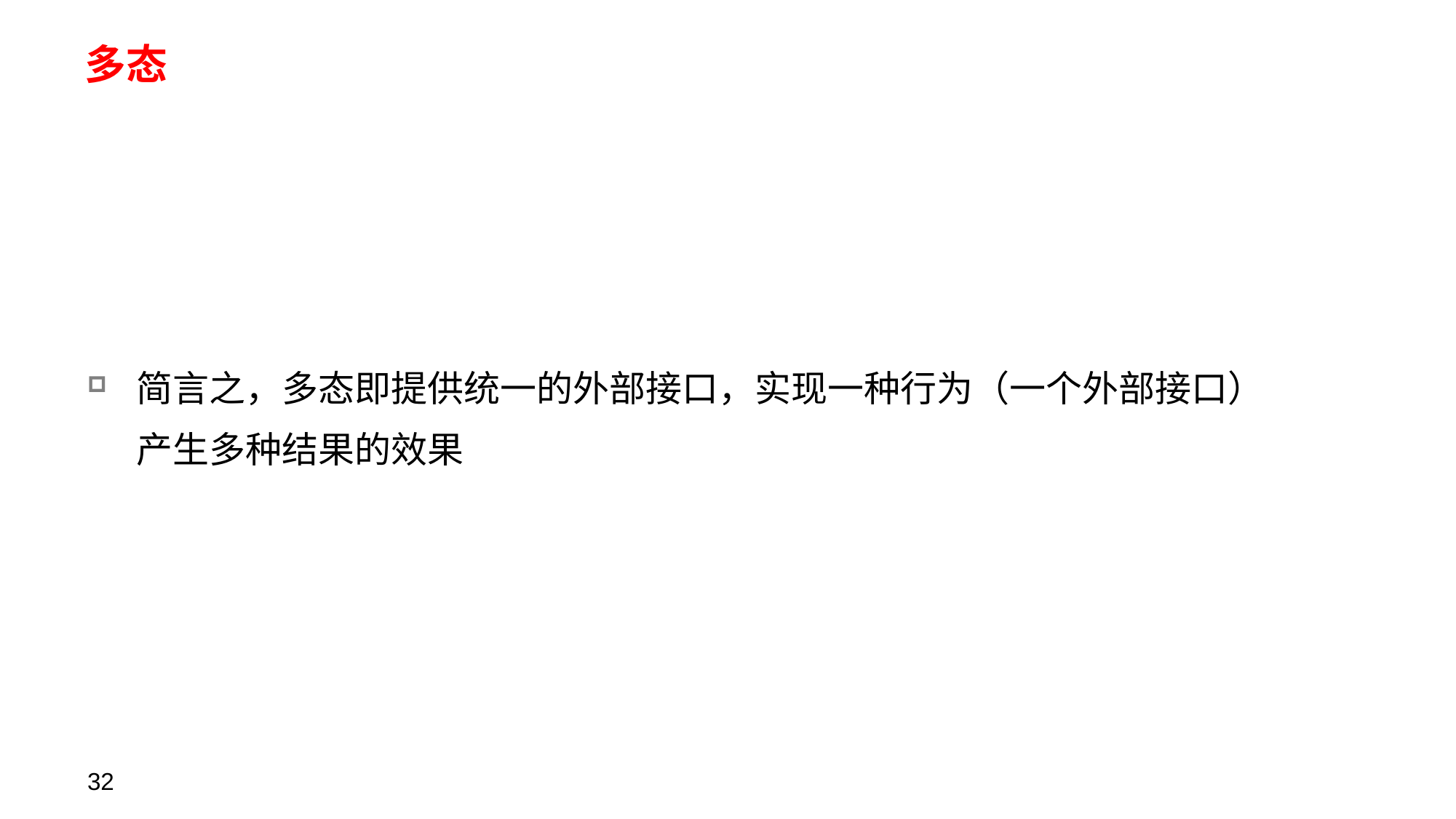

# 多态
简言之，多态即提供统一的外部接口，实现一种行为（一个外部接口）产生多种结果的效果
32